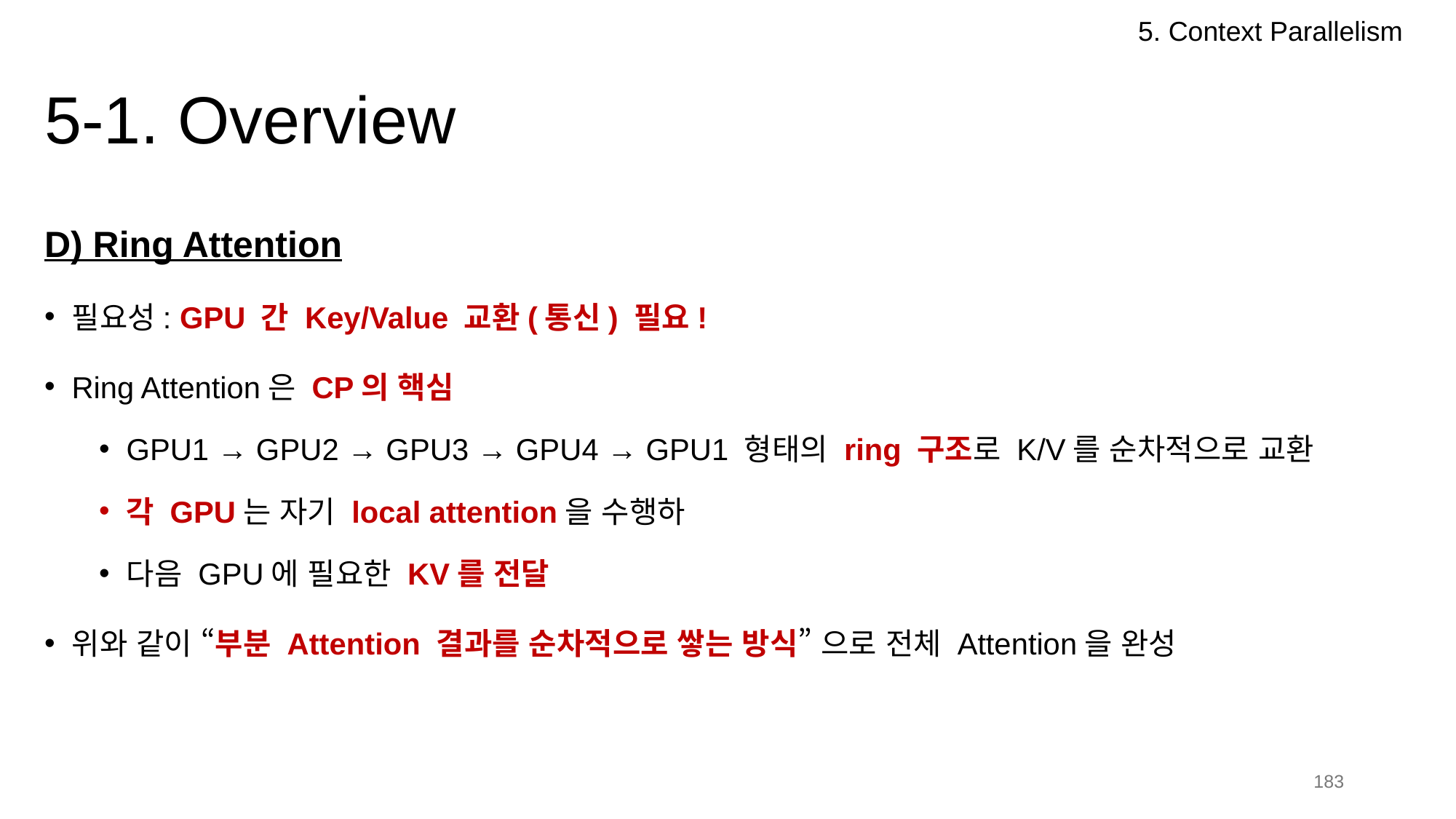

5. Context Parallelism
# 5-1. Overview
D) Ring Attention
필요성: GPU 간 Key/Value 교환(통신) 필요!
Ring Attention은 CP의 핵심
GPU1 → GPU2 → GPU3 → GPU4 → GPU1 형태의 ring 구조로 K/V를 순차적으로 교환
각 GPU는 자기 local attention을 수행하
다음 GPU에 필요한 KV를 전달
위와 같이 “부분 Attention 결과를 순차적으로 쌓는 방식” 으로 전체 Attention을 완성
183